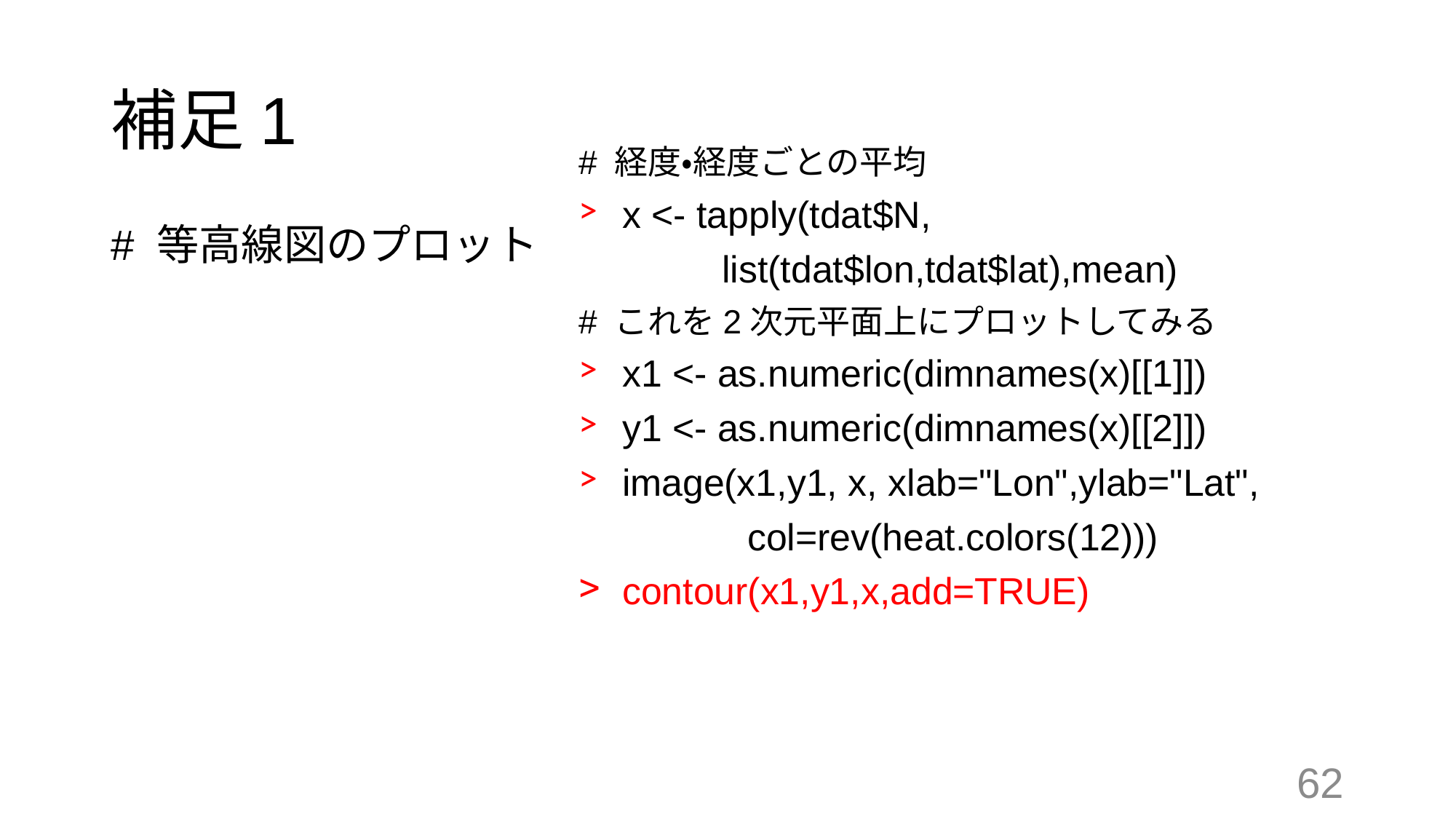

# 補足1
# 経度・経度ごとの平均
x <- tapply(tdat$N,
     　　 list(tdat$lon,tdat$lat),mean)
# これを2次元平面上にプロットしてみる
x1 <- as.numeric(dimnames(x)[[1]])
y1 <- as.numeric(dimnames(x)[[2]])
image(x1,y1, x, xlab="Lon",ylab="Lat",
                col=rev(heat.colors(12)))
contour(x1,y1,x,add=TRUE)
# 等高線図のプロット
62